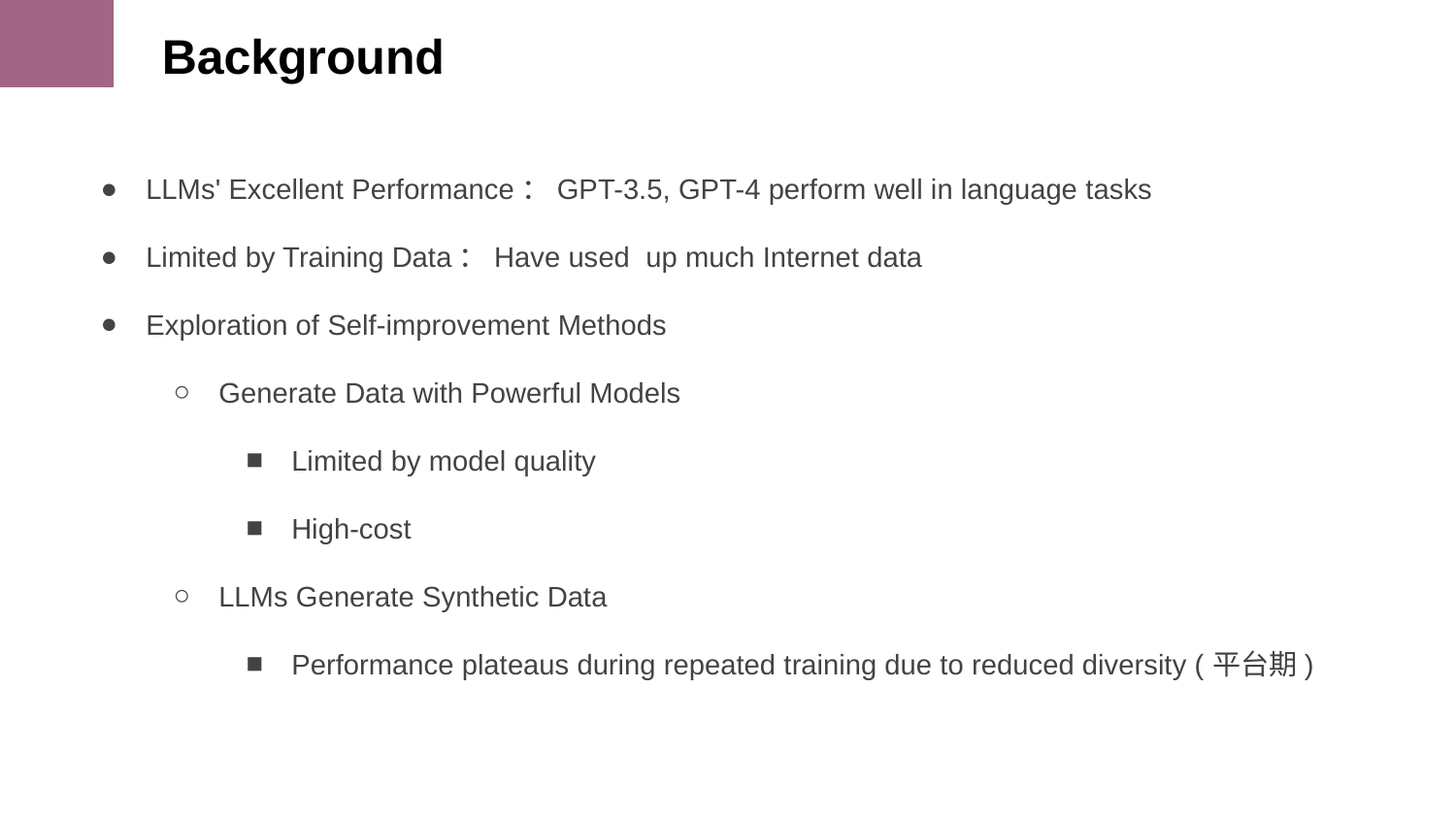

Background
LLMs' Excellent Performance：GPT-3.5, GPT-4 perform well in language tasks
Limited by Training Data：Have used  up much Internet data
Exploration of Self-improvement Methods
Generate Data with Powerful Models
Limited by model quality
High-cost
LLMs Generate Synthetic Data
Performance plateaus during repeated training due to reduced diversity (平台期)